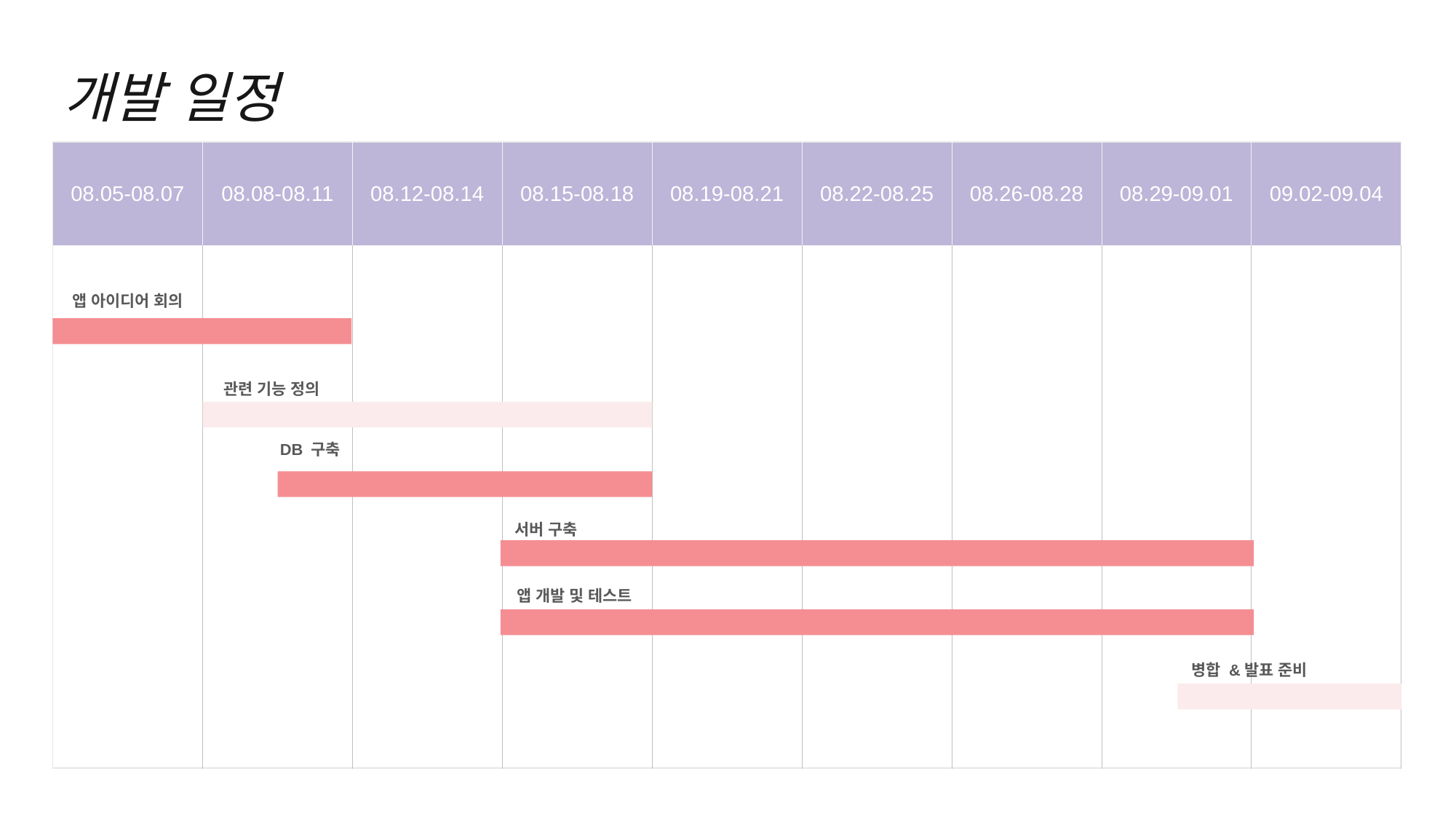

개발 일정
| 08.05-08.07 | 08.08-08.11 | 08.12-08.14 | 08.15-08.18 | 08.19-08.21 | 08.22-08.25 | 08.26-08.28 | 08.29-09.01 | 09.02-09.04 |
| --- | --- | --- | --- | --- | --- | --- | --- | --- |
|  |  |  |  |  |  |  |  |  |
앱 아이디어 회의

관련 기능 정의

DB 구축

서버 구축

앱 개발 및 테스트

병합 &발표 준비